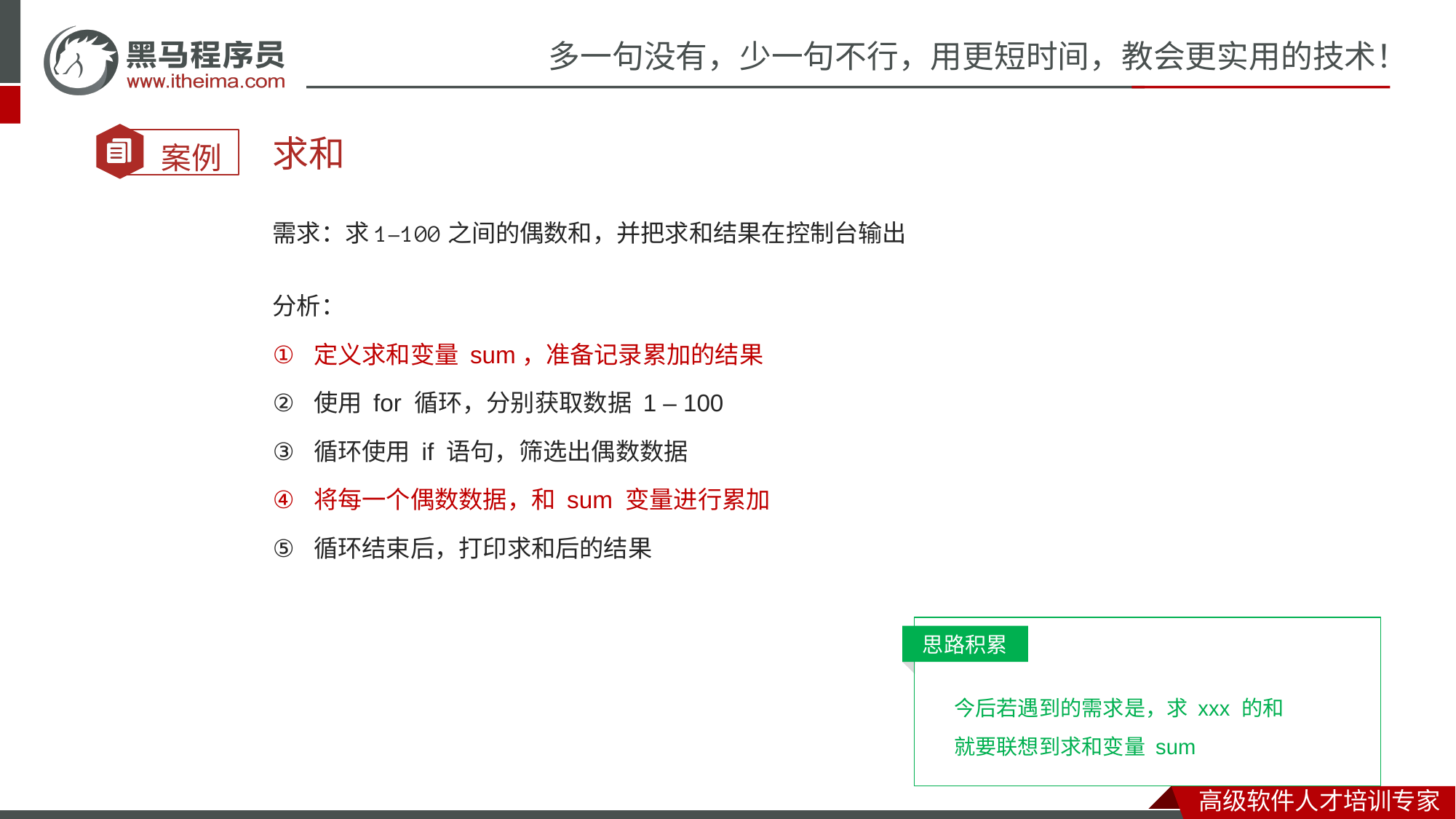

#
求和
需求：求1-100之间的偶数和，并把求和结果在控制台输出
分析：
定义求和变量 sum，准备记录累加的结果
使用 for 循环，分别获取数据 1 – 100
循环使用 if 语句，筛选出偶数数据
将每一个偶数数据，和 sum 变量进行累加
循环结束后，打印求和后的结果

思路积累

今后若遇到的需求是，求 xxx 的和
就要联想到求和变量 sum